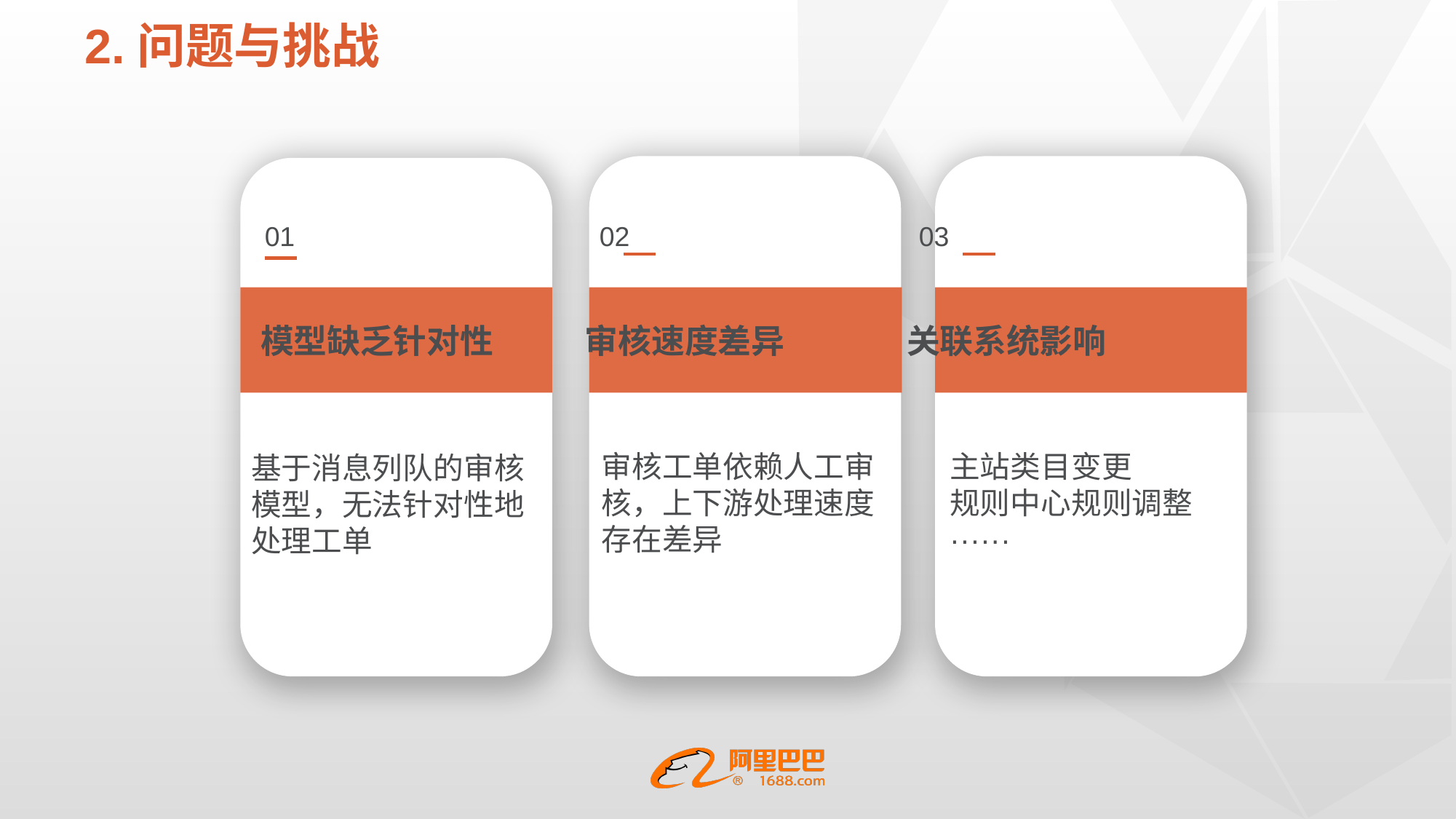

2.问题与挑战

01                                        02                                      03

模型缺乏针对性            审核速度差异                关联系统影响
主站类目变更
规则中心规则调整
······
审核工单依赖人工审核，上下游处理速度存在差异
基于消息列队的审核模型，无法针对性地处理工单